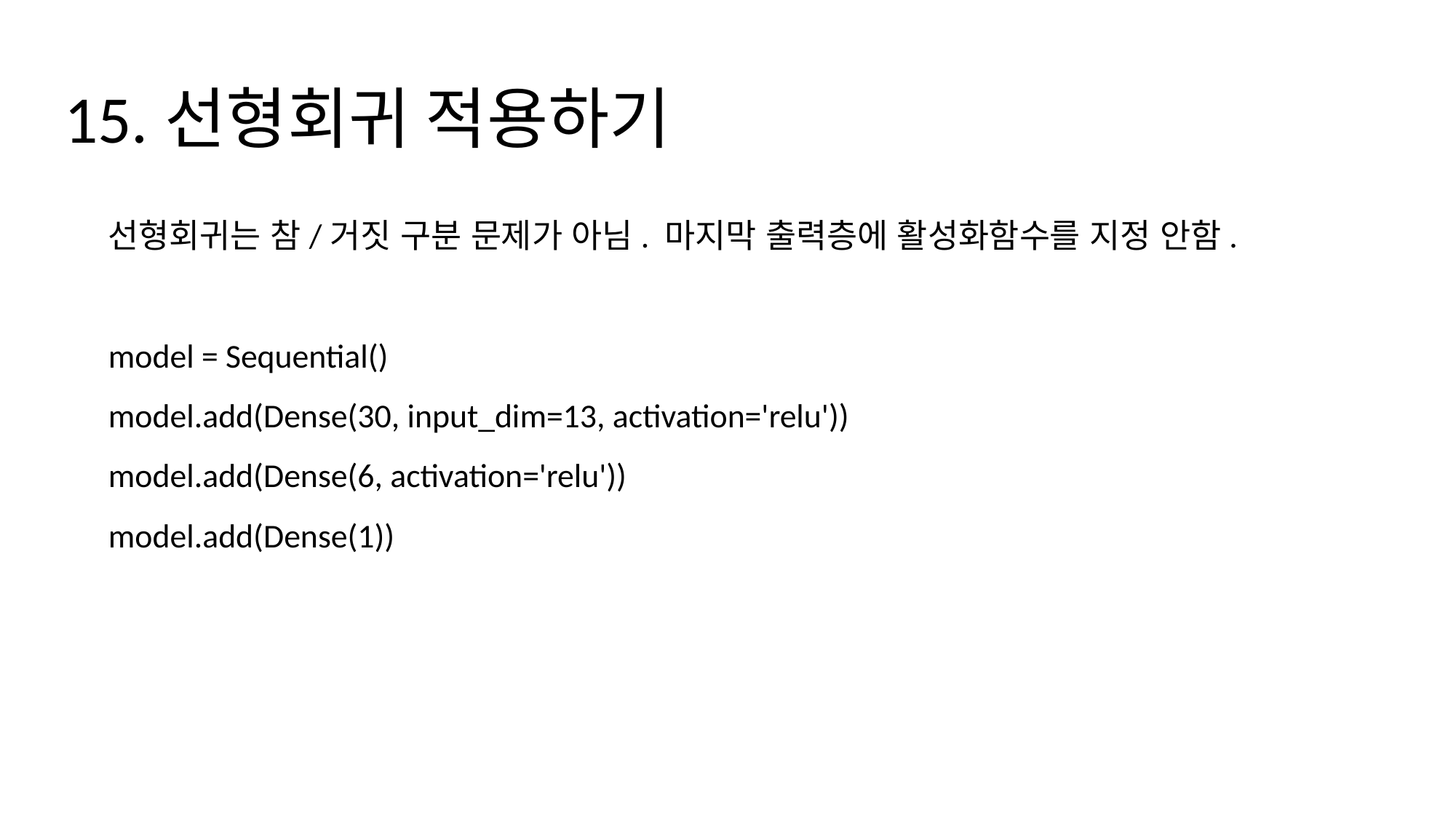

# 15.선형회귀 적용하기
선형회귀는 참/거짓 구분 문제가 아님. 마지막 출력층에 활성화함수를 지정 안함.

model = Sequential()
model.add(Dense(30, input_dim=13, activation='relu'))
model.add(Dense(6, activation='relu'))
model.add(Dense(1))